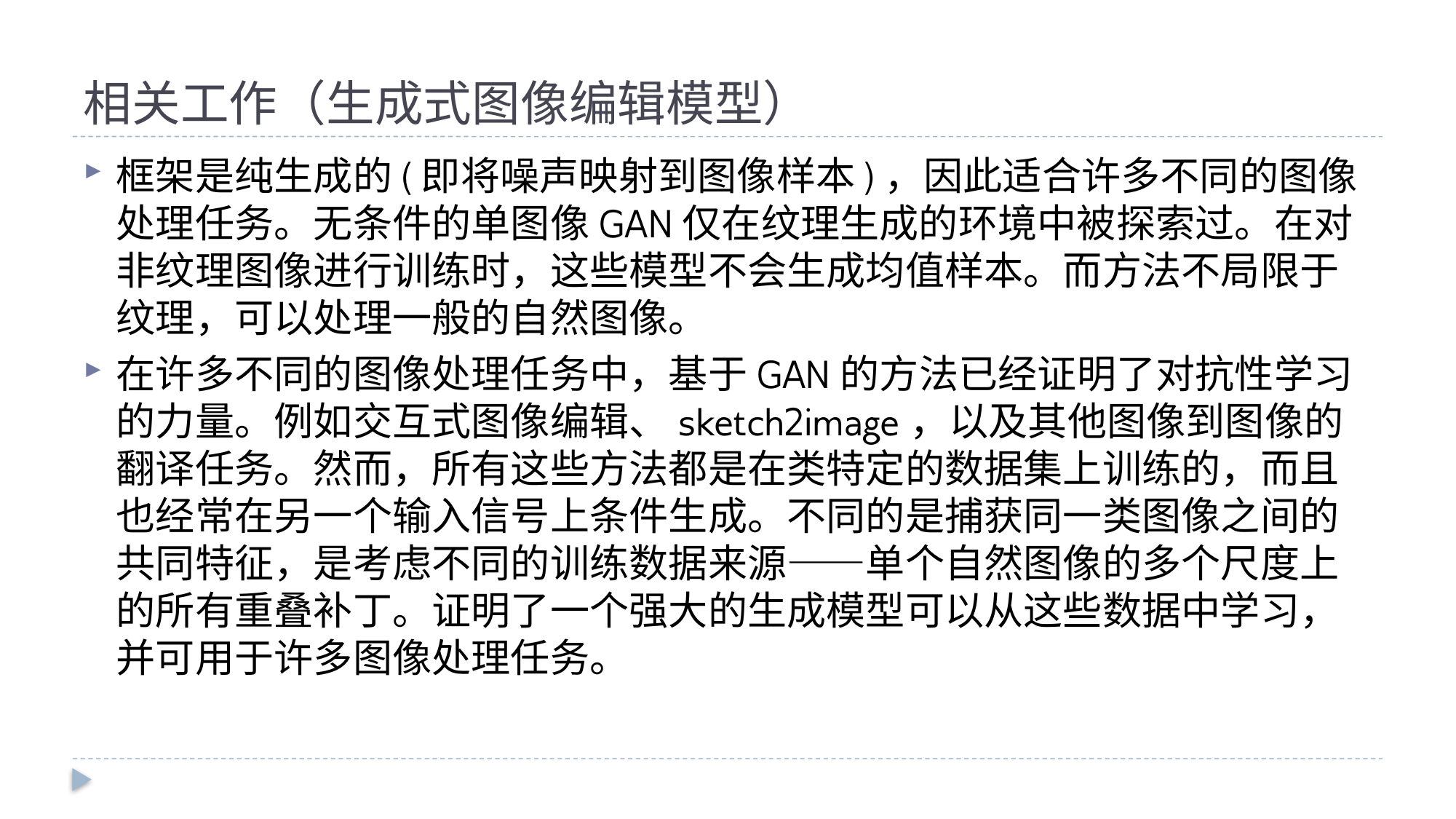

# 相关工作（生成式图像编辑模型）
框架是纯生成的(即将噪声映射到图像样本)，因此适合许多不同的图像处理任务。无条件的单图像GAN仅在纹理生成的环境中被探索过。在对非纹理图像进行训练时，这些模型不会生成均值样本。而方法不局限于纹理，可以处理一般的自然图像。
在许多不同的图像处理任务中，基于GAN的方法已经证明了对抗性学习的力量。例如交互式图像编辑、sketch2image，以及其他图像到图像的翻译任务。然而，所有这些方法都是在类特定的数据集上训练的，而且也经常在另一个输入信号上条件生成。不同的是捕获同一类图像之间的共同特征，是考虑不同的训练数据来源——单个自然图像的多个尺度上的所有重叠补丁。证明了一个强大的生成模型可以从这些数据中学习，并可用于许多图像处理任务。